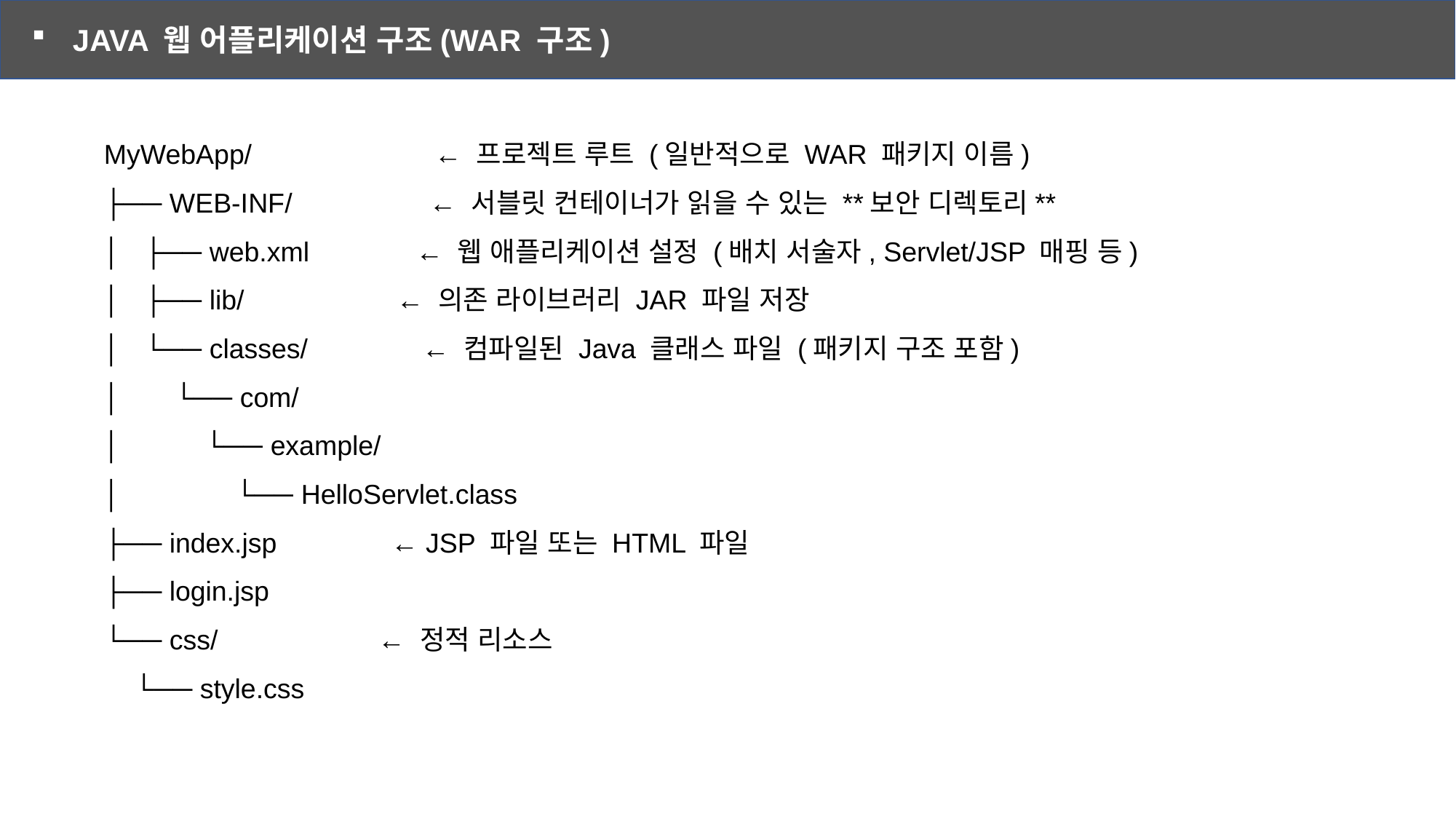

JAVA 웹 어플리케이션 구조(WAR 구조)
MyWebApp/                        ← 프로젝트 루트 (일반적으로 WAR 패키지 이름)
├── WEB-INF/                  ← 서블릿 컨테이너가 읽을 수 있는 **보안 디렉토리**
│   ├── web.xml              ← 웹 애플리케이션 설정 (배치 서술자, Servlet/JSP 매핑 등)
│   ├── lib/                    ← 의존 라이브러리 JAR 파일 저장
│   └── classes/               ← 컴파일된 Java 클래스 파일 (패키지 구조 포함)
│       └── com/
│           └── example/
│               └── HelloServlet.class
├── index.jsp               ← JSP 파일 또는 HTML 파일
├── login.jsp
└── css/                     ← 정적 리소스
    └── style.css